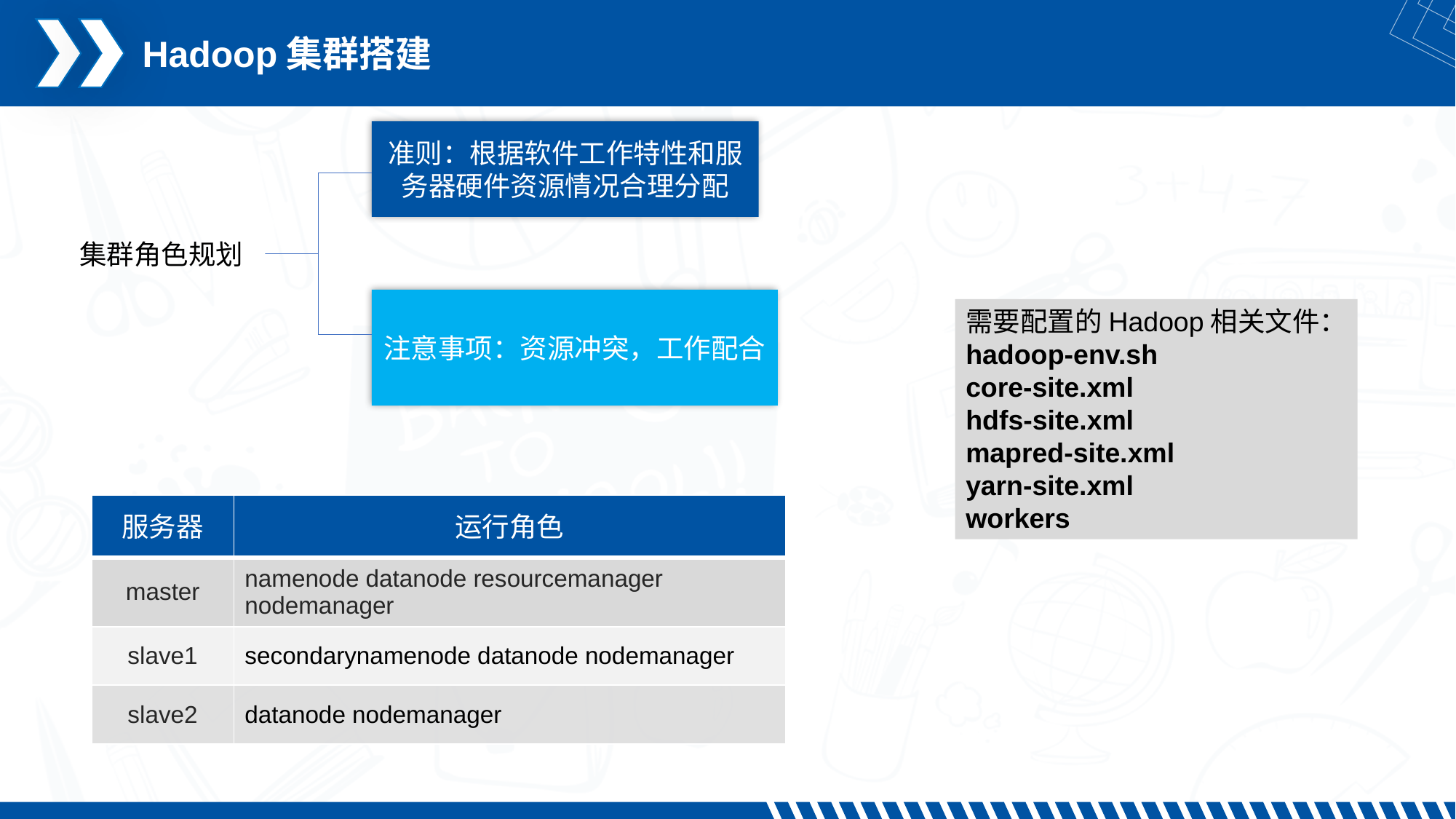

Hadoop集群搭建
准则：根据软件工作特性和服务器硬件资源情况合理分配

集群角色规划
注意事项：资源冲突，工作配合
需要配置的Hadoop相关文件：
hadoop-env.sh
core-site.xml
hdfs-site.xml
mapred-site.xml
yarn-site.xml
workers
| 服务器 | 运行角色 |
| --- | --- |
| master | namenode datanode resourcemanager nodemanager |
| slave1 | secondarynamenode datanode nodemanager |
| slave2 | datanode nodemanager |